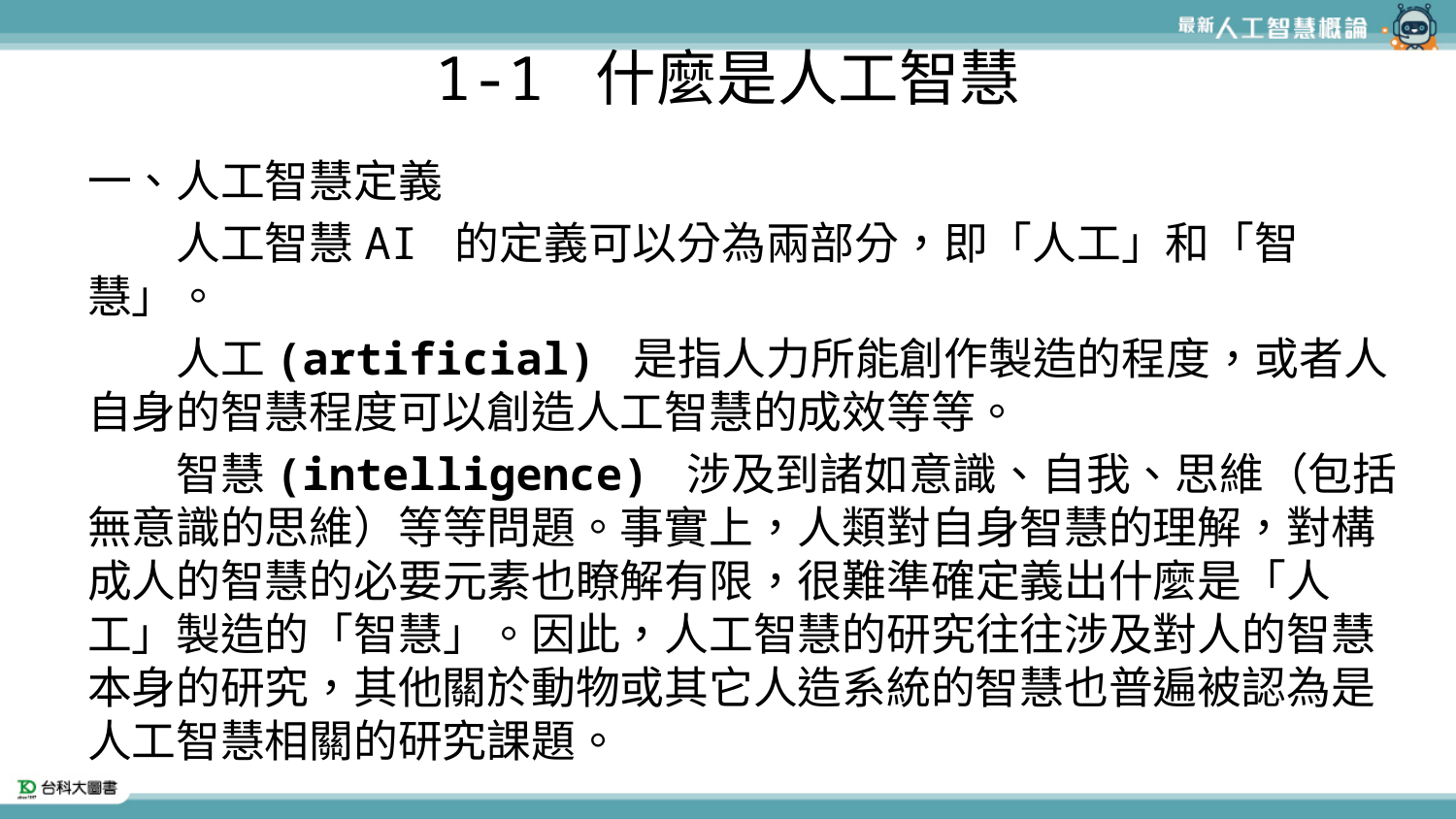

# 1-1 什麼是人工智慧
一、人工智慧定義
　　人工智慧AI 的定義可以分為兩部分，即「人工」和「智慧」。
　　人工(artificial) 是指人力所能創作製造的程度，或者人自身的智慧程度可以創造人工智慧的成效等等。
　　智慧(intelligence) 涉及到諸如意識、自我、思維（包括無意識的思維）等等問題。事實上，人類對自身智慧的理解，對構成人的智慧的必要元素也瞭解有限，很難準確定義出什麼是「人工」製造的「智慧」。因此，人工智慧的研究往往涉及對人的智慧本身的研究，其他關於動物或其它人造系統的智慧也普遍被認為是人工智慧相關的研究課題。